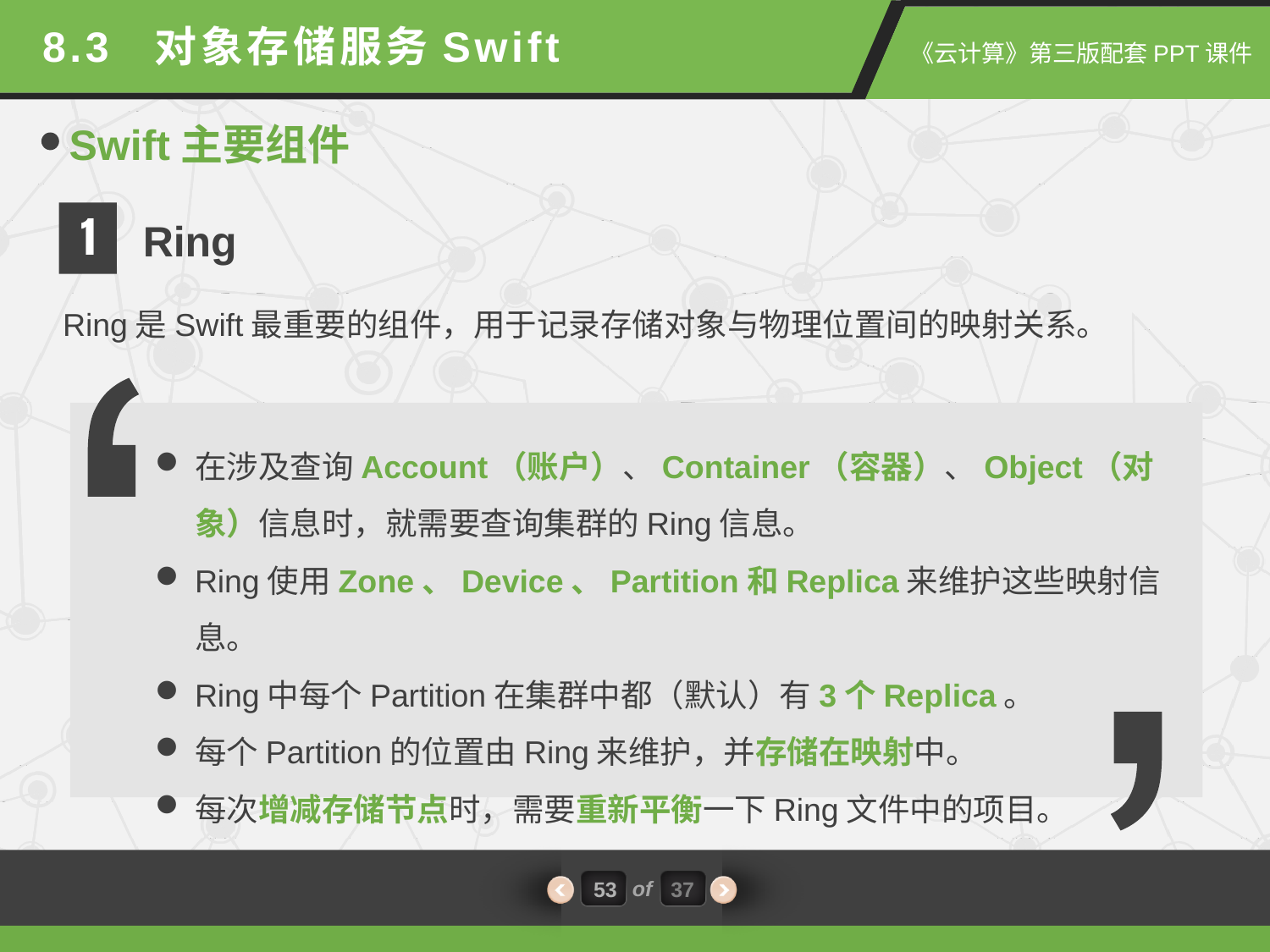

8.3  对象存储服务Swift
Swift主要组件

1
Ring
Ring是Swift最重要的组件，用于记录存储对象与物理位置间的映射关系。

在涉及查询Account（账户）、Container（容器）、Object（对象）信息时，就需要查询集群的Ring信息。
Ring使用Zone、Device、Partition和Replica来维护这些映射信息。
Ring中每个Partition在集群中都（默认）有3个Replica。
每个Partition的位置由Ring来维护，并存储在映射中。
每次增减存储节点时，需要重新平衡一下Ring文件中的项目。

53